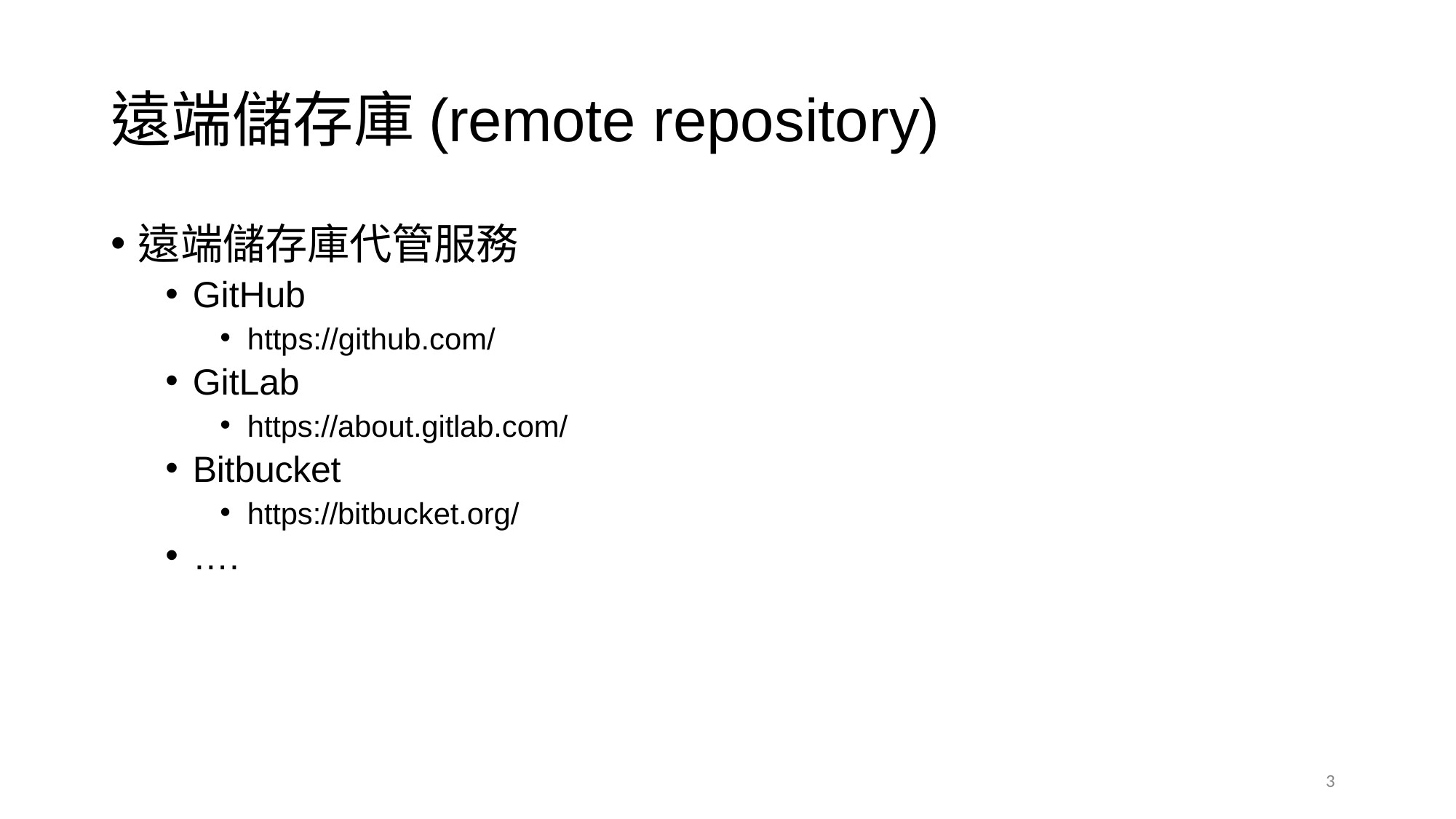

# 遠端儲存庫(remote repository)
遠端儲存庫代管服務
GitHub
https://github.com/
GitLab
https://about.gitlab.com/
Bitbucket
https://bitbucket.org/
….
3